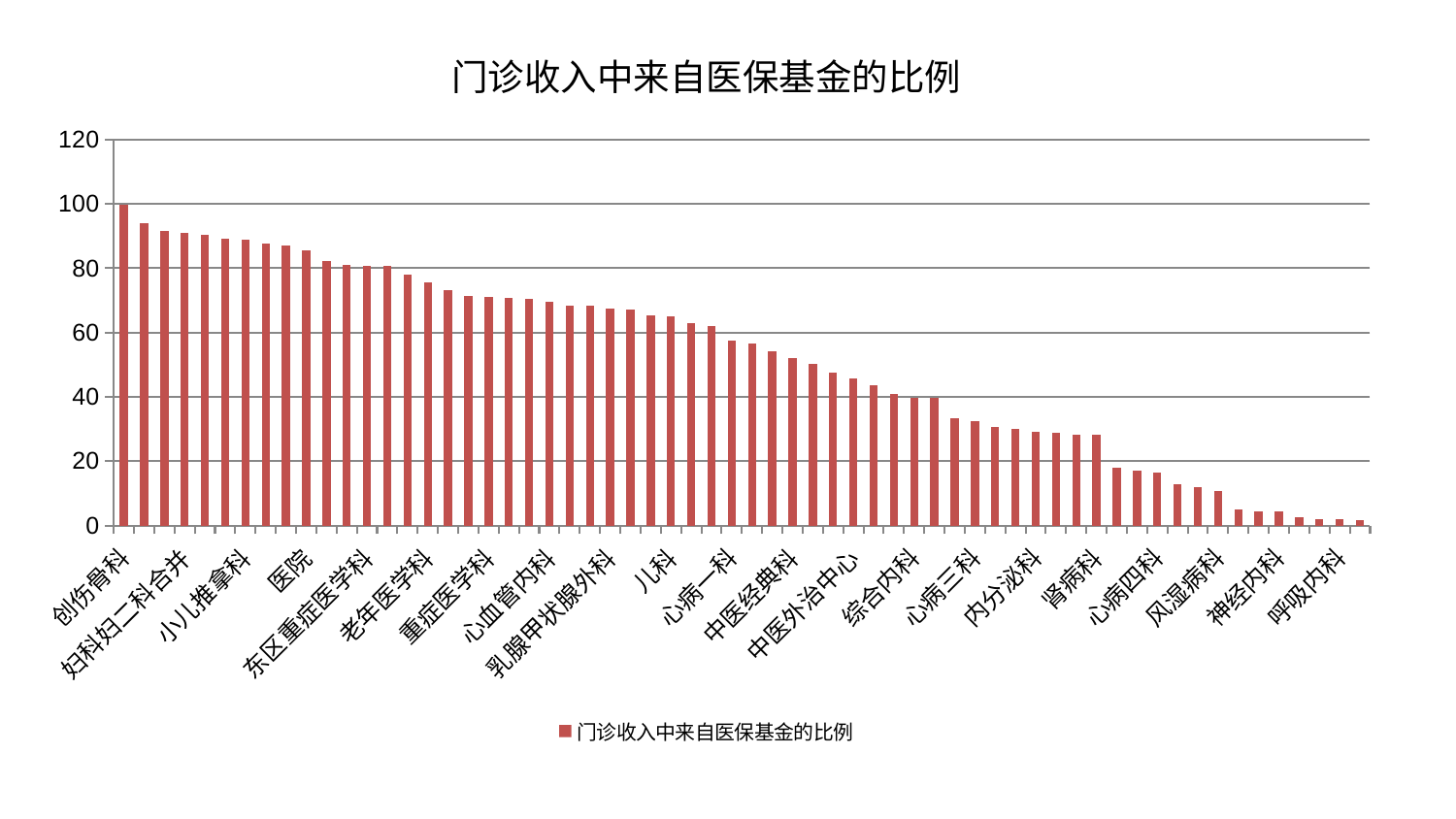

### Chart: 门诊收入中来自医保基金的比例

| Category | 门诊收入中来自医保基金的比例 |
|---|---|
| 创伤骨科 | 99.61755670023149 |
| 妇二科 | 93.88806227838415 |
| 针灸科 | 91.46562952909139 |
| 妇科妇二科合并 | 90.9058082564577 |
| 胸外科 | 90.43264392678093 |
| 肾脏内科 | 89.24706401030926 |
| 小儿推拿科 | 88.97731222270518 |
| 关节骨科 | 87.58931195256818 |
| 运动损伤骨科 | 87.10202996915095 |
| 医院 | 85.42773847163107 |
| 皮肤科 | 82.10840021336874 |
| 男科 | 81.16531420688302 |
| 东区重症医学科 | 80.68987637298794 |
| 微创骨科 | 80.6251833104977 |
| 推拿科 | 77.93738007865385 |
| 老年医学科 | 75.58816305689857 |
| 妇科 | 73.31253056684463 |
| 口腔科 | 71.35030246436872 |
| 重症医学科 | 71.0980363030587 |
| 小儿骨科 | 70.8874037940322 |
| 普通外科 | 70.62925533369342 |
| 心血管内科 | 69.60347994419827 |
| 显微骨科 | 68.41522767785808 |
| 周围血管科 | 68.2661129197748 |
| 乳腺甲状腺外科 | 67.49156552558546 |
| 康复科 | 67.13059832361321 |
| 脾胃科消化科合并 | 65.27618096737913 |
| 儿科 | 65.16578191264017 |
| 骨科 | 62.846426481505205 |
| 血液科 | 61.94697853808621 |
| 心病一科 | 57.387910473119334 |
| 泌尿外科 | 56.645239472826894 |
| 产科 | 54.31630009480885 |
| 中医经典科 | 52.02126038745645 |
| 肿瘤内科 | 50.2393096171148 |
| 美容皮肤科 | 47.630745862104476 |
| 中医外治中心 | 45.833445275777905 |
| 神经外科 | 43.51523544650493 |
| 脑病一科 | 41.036135046375065 |
| 综合内科 | 39.69746053170966 |
| 治未病中心 | 39.53018824981689 |
| 肝胆外科 | 33.4619384314236 |
| 心病三科 | 32.47119931113125 |
| 心病二科 | 30.684596504704963 |
| 脑病三科 | 29.917332761766467 |
| 内分泌科 | 29.016883901958956 |
| 消化内科 | 28.86044534717027 |
| 东区肾病科 | 28.31432160828289 |
| 肾病科 | 28.167383319627604 |
| 耳鼻喉科 | 17.85585095561517 |
| 脊柱骨科 | 17.183309452081218 |
| 心病四科 | 16.48004144448596 |
| 肛肠科 | 12.692838995873945 |
| 眼科 | 11.896120319012038 |
| 风湿病科 | 10.807400246861931 |
| 脑病二科 | 4.90543389018514 |
| 身心医学科 | 4.441517350123081 |
| 神经内科 | 4.345479303988853 |
| 脾胃病科 | 2.6728106842834665 |
| 肝病科 | 1.9930281328091715 |
| 呼吸内科 | 1.9773151703170289 |
| 西区重症医学科 | 1.686129757151389 |
203